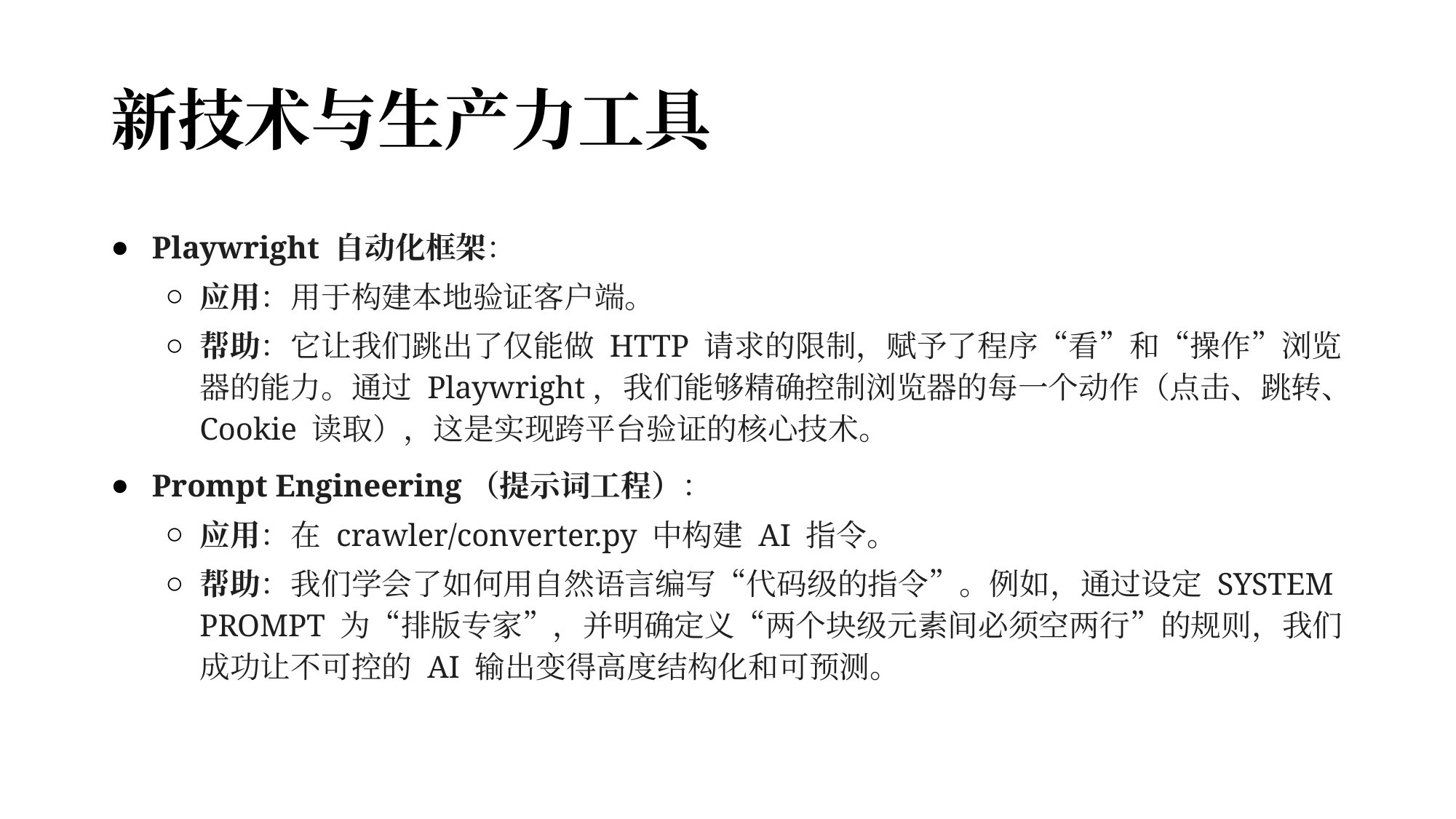

# 新技术与生产力工具
Playwright 自动化框架：
应用：用于构建本地验证客户端。
帮助：它让我们跳出了仅能做 HTTP 请求的限制，赋予了程序“看”和“操作”浏览器的能力。通过 Playwright，我们能够精确控制浏览器的每一个动作（点击、跳转、Cookie 读取），这是实现跨平台验证的核心技术。
Prompt Engineering（提示词工程）：
应用：在 crawler/converter.py 中构建 AI 指令。
帮助：我们学会了如何用自然语言编写“代码级的指令”。例如，通过设定 SYSTEM PROMPT 为“排版专家”，并明确定义“两个块级元素间必须空两行”的规则，我们成功让不可控的 AI 输出变得高度结构化和可预测。